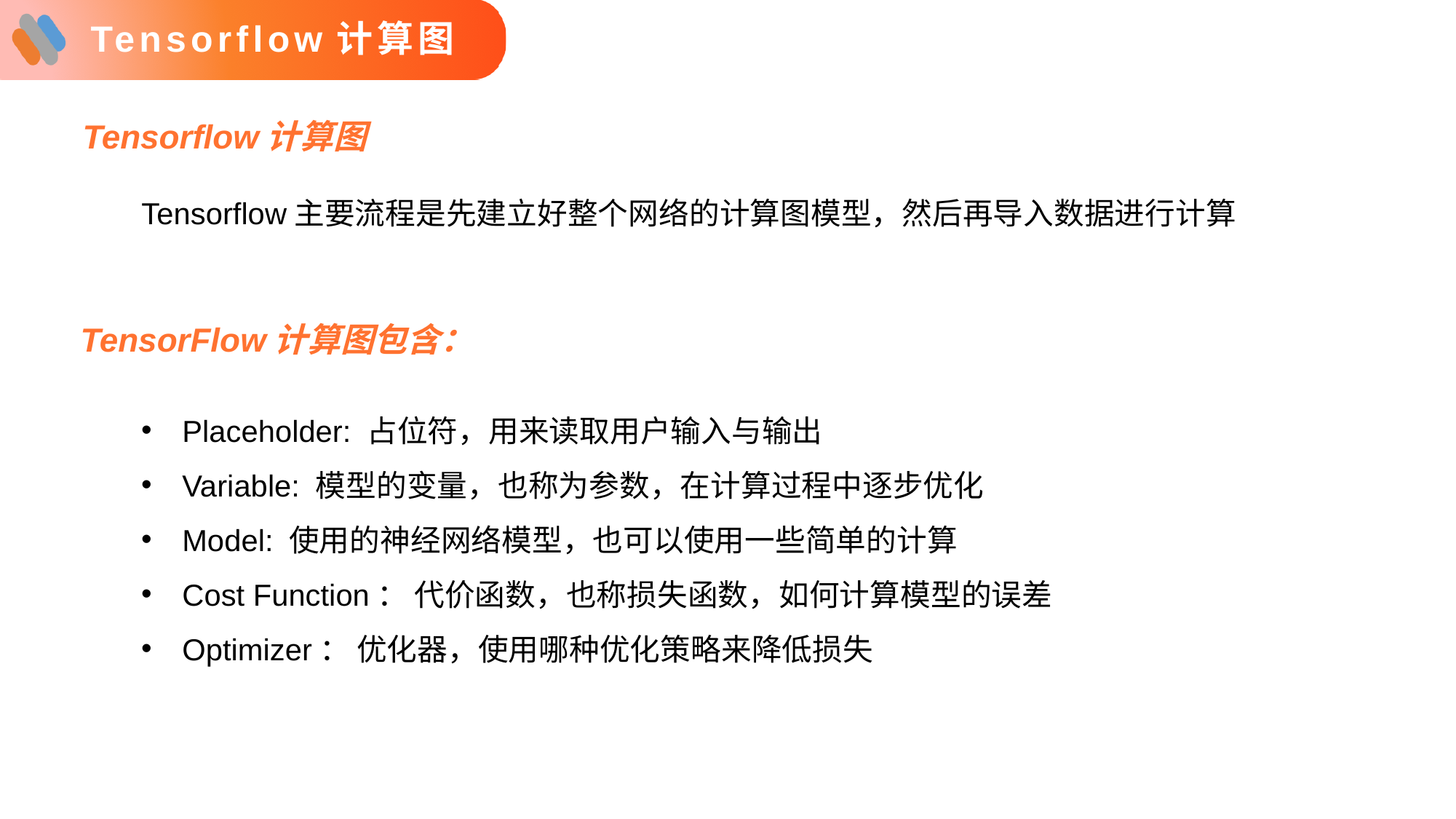

# Tensorflow计算图
Tensorflow计算图
Tensorflow主要流程是先建立好整个网络的计算图模型，然后再导入数据进行计算
TensorFlow计算图包含：
Placeholder: 占位符，用来读取用户输入与输出
Variable: 模型的变量，也称为参数，在计算过程中逐步优化
Model: 使用的神经网络模型，也可以使用一些简单的计算
Cost Function： 代价函数，也称损失函数，如何计算模型的误差
Optimizer： 优化器，使用哪种优化策略来降低损失